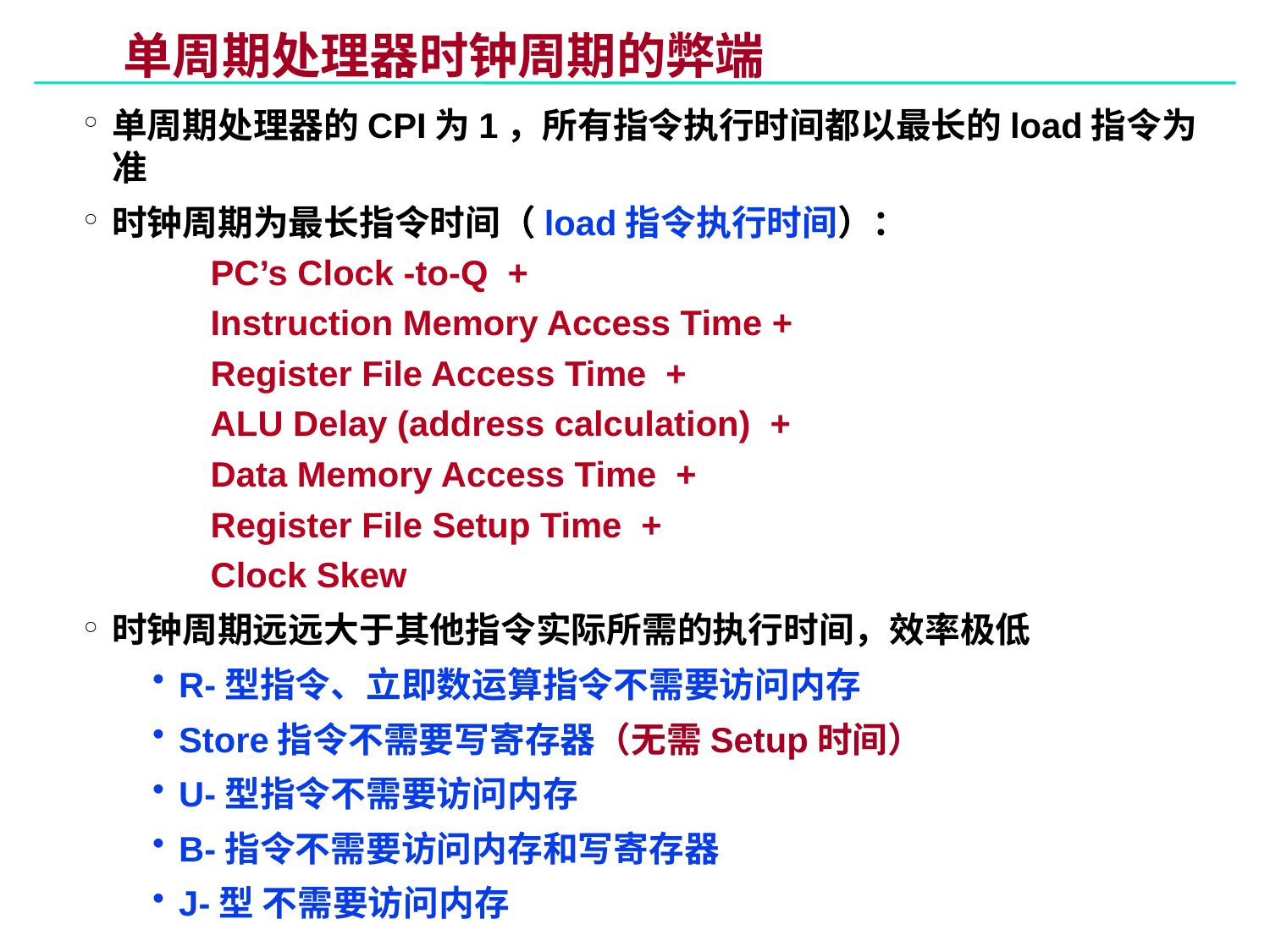

# 单周期处理器时钟周期的弊端
单周期处理器的CPI为1，所有指令执行时间都以最长的load指令为准
时钟周期为最长指令时间（load指令执行时间）：
PC’s Clock -to-Q  +
Instruction Memory Access Time +
Register File Access Time  +
ALU Delay (address calculation)  +
Data Memory Access Time  +
Register File Setup Time  +
Clock Skew
时钟周期远远大于其他指令实际所需的执行时间，效率极低
R-型指令、立即数运算指令不需要访问内存
Store指令不需要写寄存器（无需Setup时间）
U-型指令不需要访问内存
B-指令不需要访问内存和写寄存器
J-型 不需要访问内存